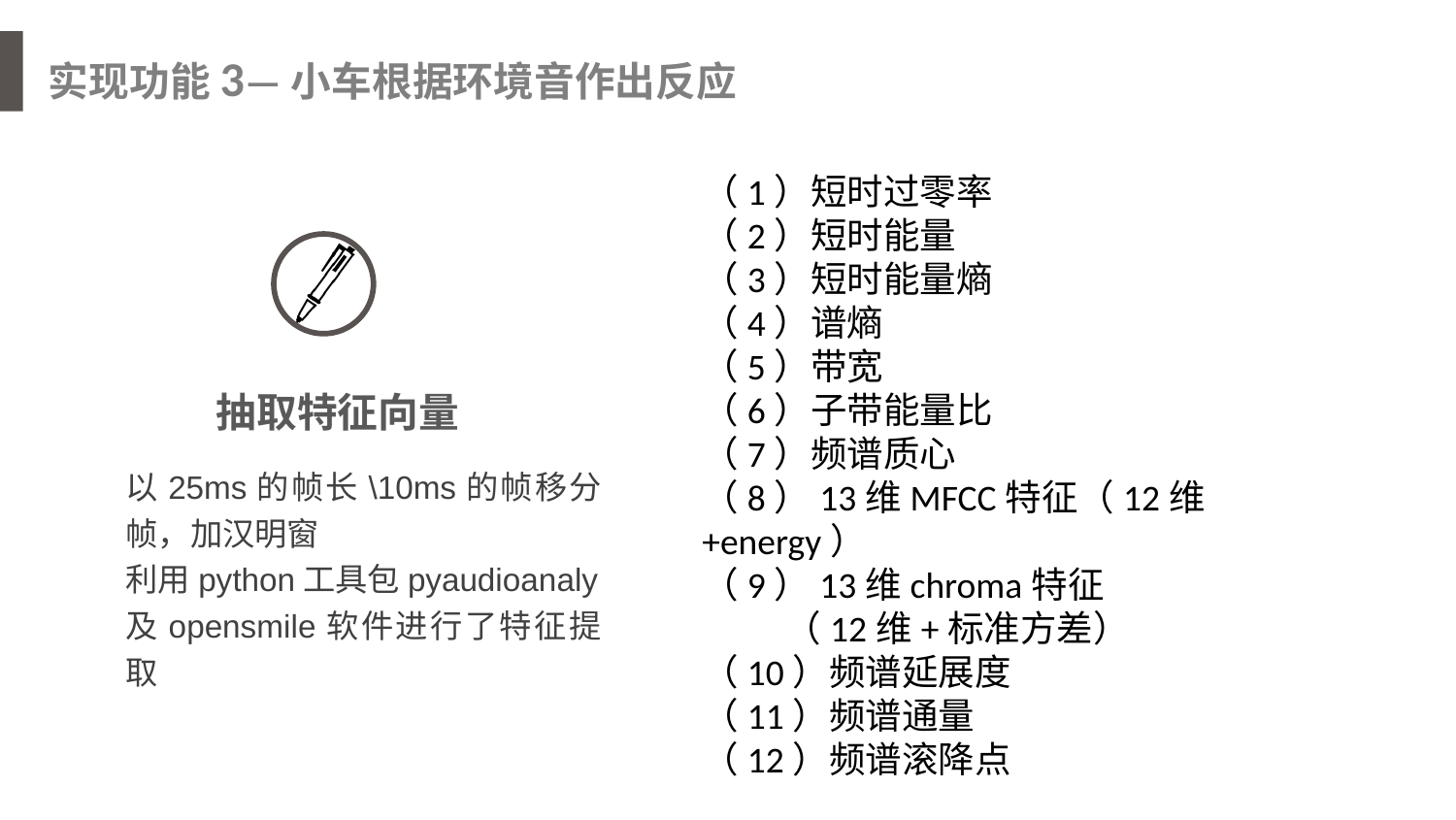

小车语音识别的功能目标
实现功能3—小车根据环境音作出反应

（1）短时过零率
（2）短时能量
（3）短时能量熵
（4）谱熵
（5）带宽
（6）子带能量比
（7）频谱质心
（8）13维MFCC特征（12维+energy）
（9）13维chroma特征
         （12维+标准方差）
（10）频谱延展度
（11）频谱通量
（12）频谱滚降点

  抽取特征向量

以25ms的帧长\10ms的帧移分帧，加汉明窗
利用python工具包pyaudioanaly及opensmile软件进行了特征提取